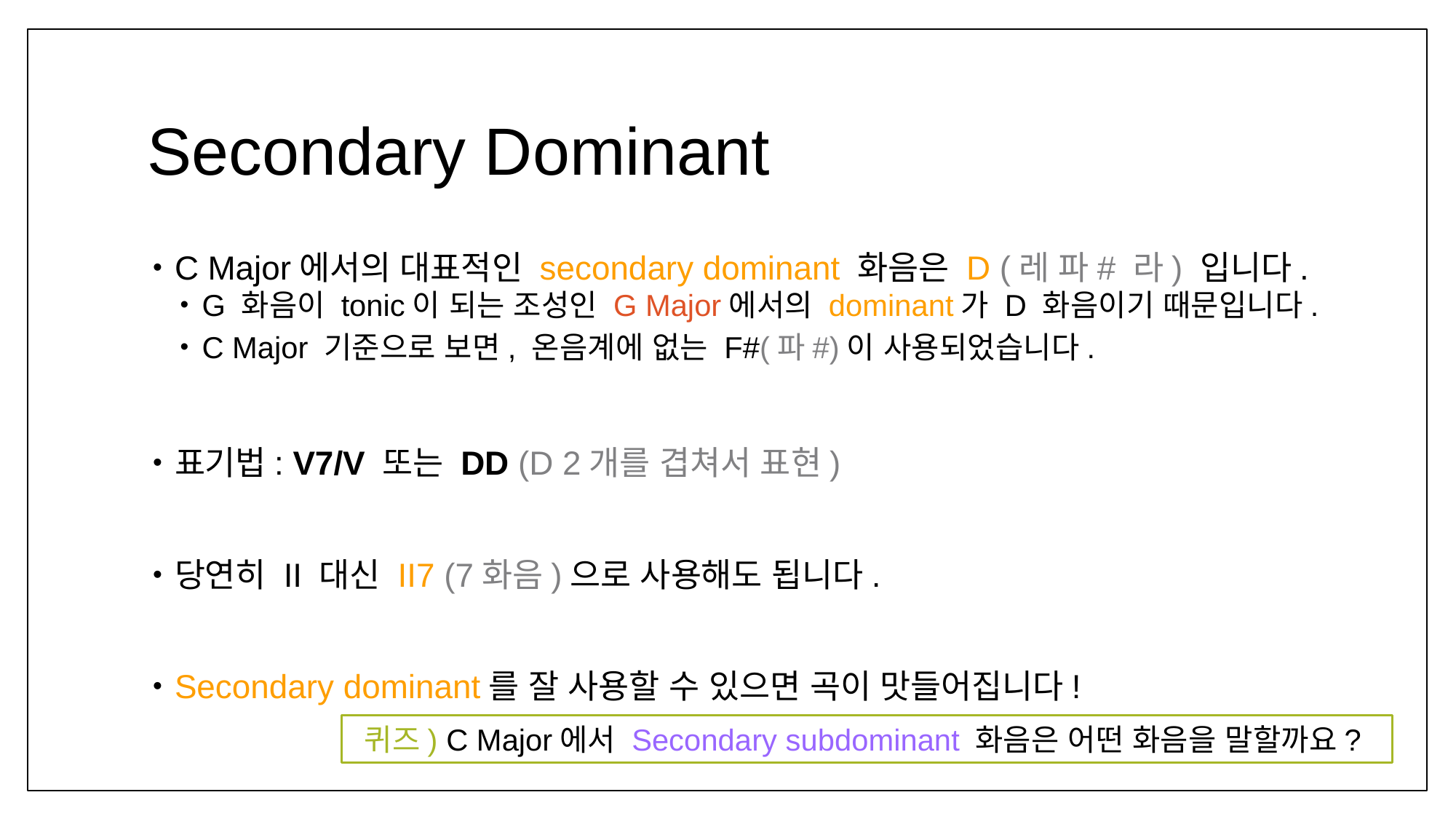

# Secondary Dominant
C Major에서의 대표적인 secondary dominant 화음은 D (레 파# 라) 입니다.
G 화음이 tonic이 되는 조성인 G Major에서의 dominant가 D 화음이기 때문입니다.
C Major 기준으로 보면, 온음계에 없는 F#(파#)이 사용되었습니다.

표기법: V7/V 또는 DD (D 2개를 겹쳐서 표현)

당연히 II 대신 II7 (7화음)으로 사용해도 됩니다.

Secondary dominant를 잘 사용할 수 있으면 곡이 맛들어집니다!
퀴즈) C Major에서 Secondary subdominant 화음은 어떤 화음을 말할까요?